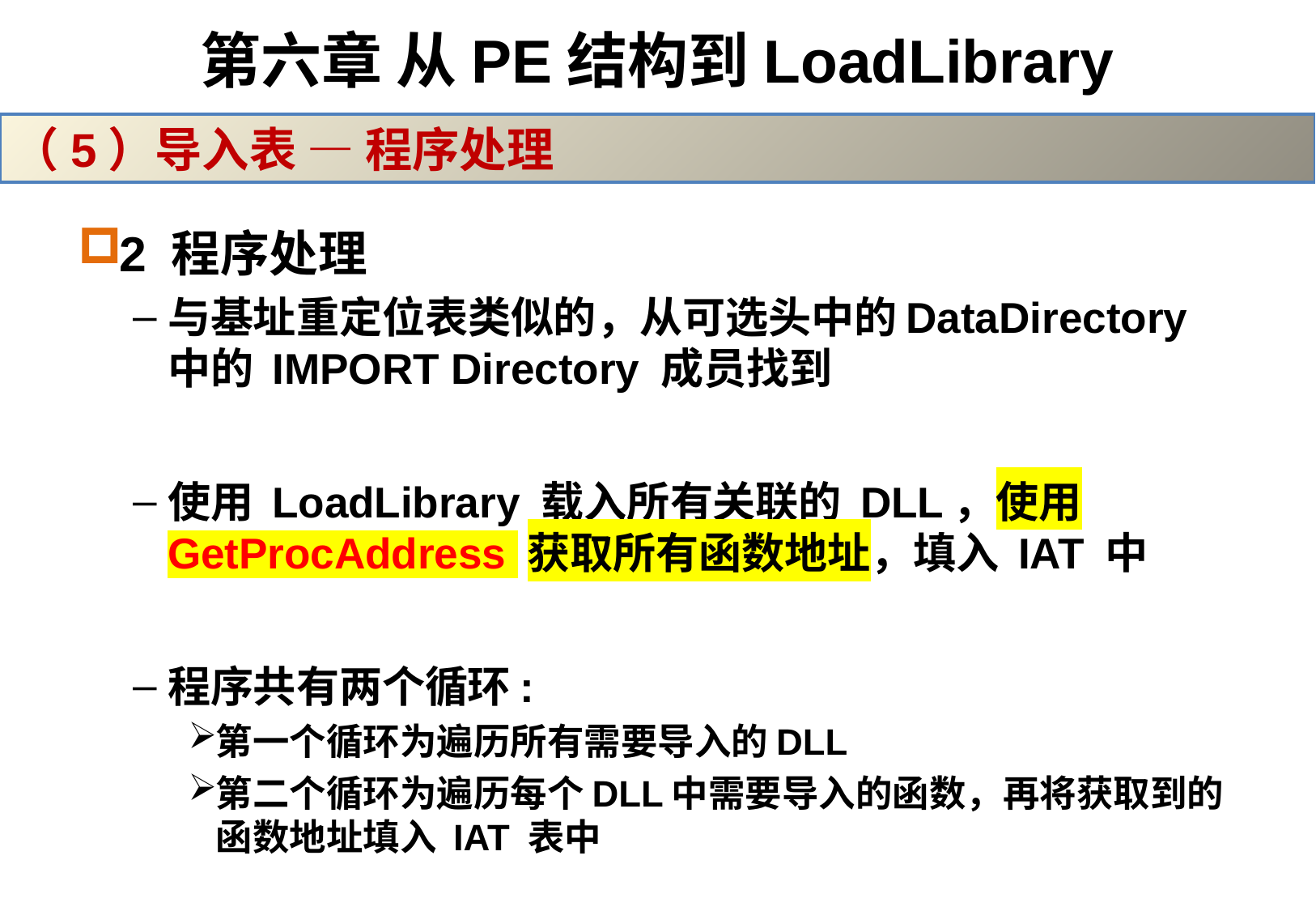

# 第六章 从PE结构到LoadLibrary
（5）导入表 — 程序处理
2 程序处理
与基址重定位表类似的，从可选头中的DataDirectory中的 IMPORT Directory 成员找到

使用 LoadLibrary 载入所有关联的 DLL，使用GetProcAddress 获取所有函数地址，填入 IAT 中

程序共有两个循环:
第一个循环为遍历所有需要导入的DLL
第二个循环为遍历每个DLL中需要导入的函数，再将获取到的函数地址填入 IAT 表中